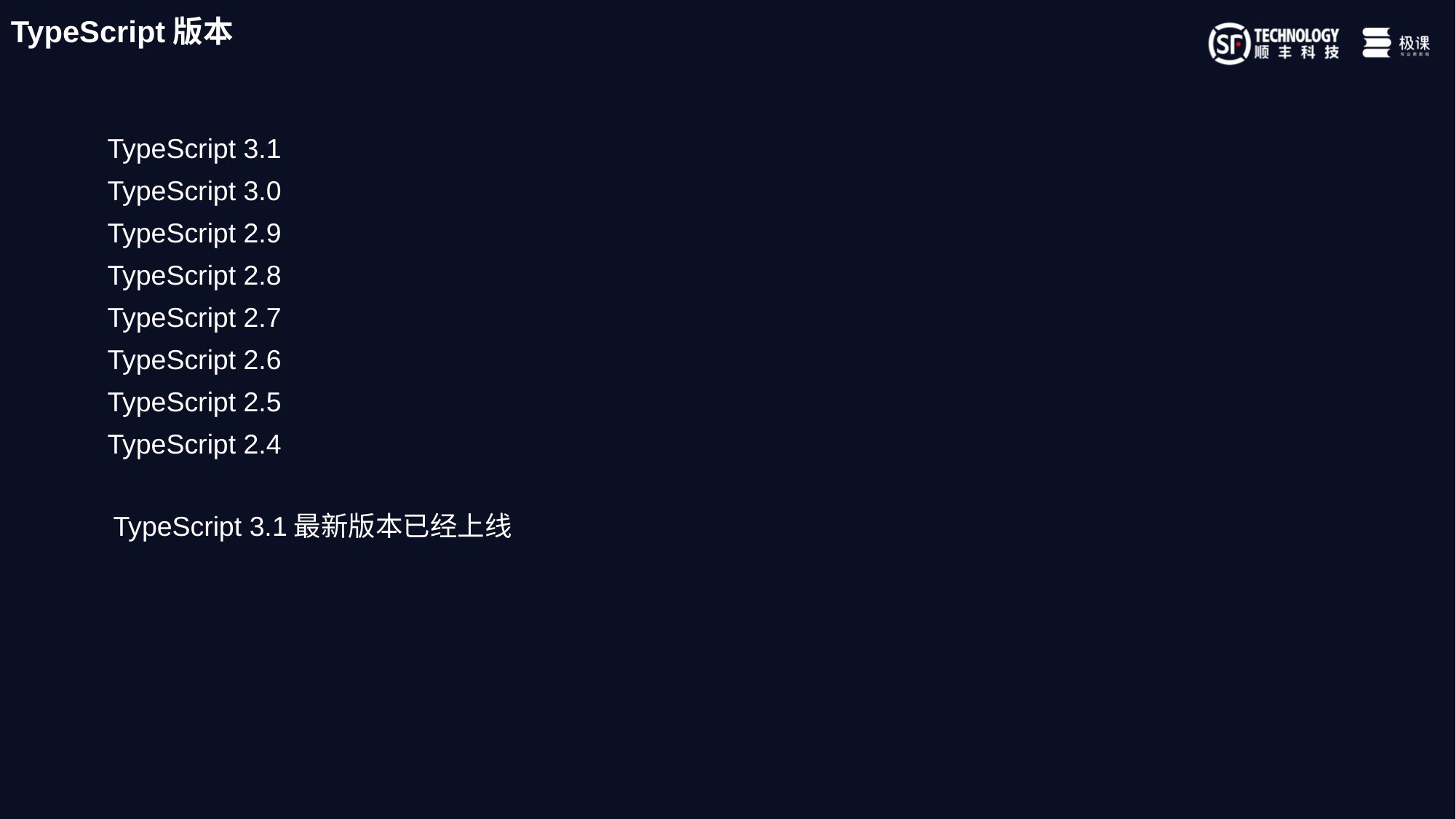

TypeScript版本
TypeScript 3.1
TypeScript 3.0
TypeScript 2.9
TypeScript 2.8
TypeScript 2.7
TypeScript 2.6
TypeScript 2.5
TypeScript 2.4
TypeScript 3.1最新版本已经上线